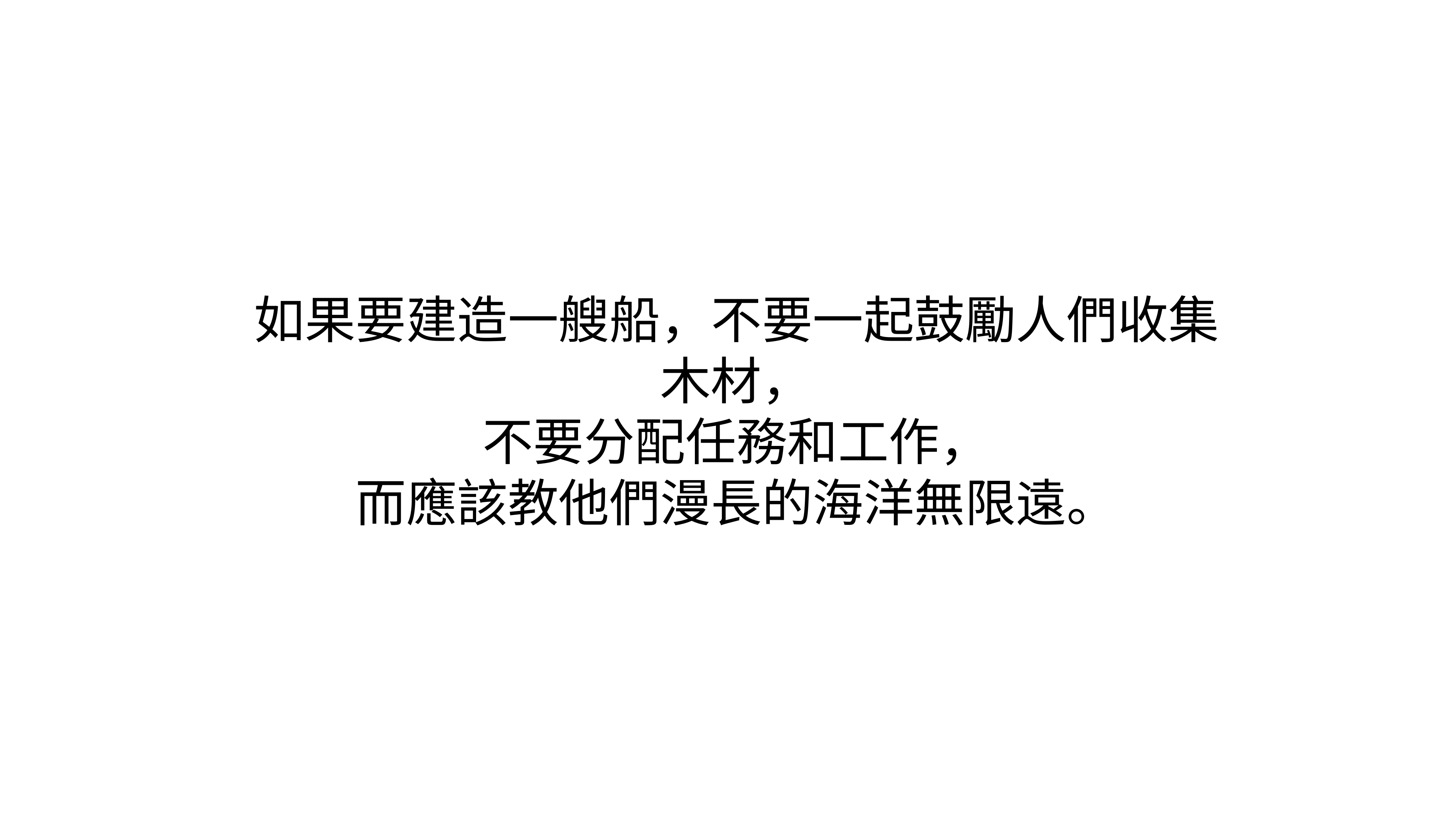

如果要建造一艘船，不要一起鼓勵人們收集木材，
不要分配任務和工作，
而應該教他們漫長的海洋無限遠。